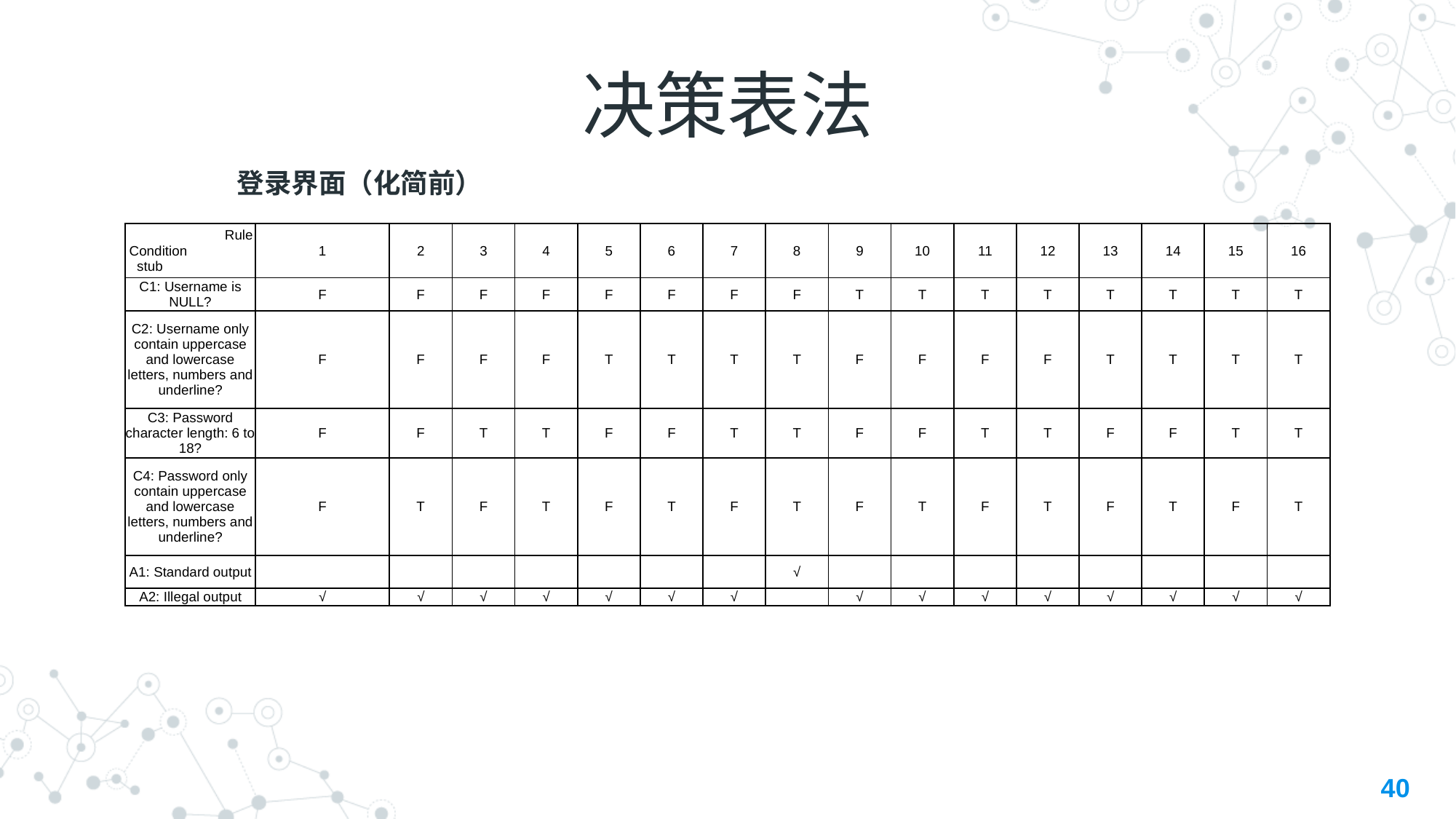

# 决策表法
登录界面（化简前）
| Rule Condition stub | 1 | 2 | 3 | 4 | 5 | 6 | 7 | 8 | 9 | 10 | 11 | 12 | 13 | 14 | 15 | 16 |
| --- | --- | --- | --- | --- | --- | --- | --- | --- | --- | --- | --- | --- | --- | --- | --- | --- |
| C1: Username is NULL? | F | F | F | F | F | F | F | F | T | T | T | T | T | T | T | T |
| C2: Username only contain uppercase and lowercase letters, numbers and underline? | F | F | F | F | T | T | T | T | F | F | F | F | T | T | T | T |
| C3: Password character length: 6 to 18? | F | F | T | T | F | F | T | T | F | F | T | T | F | F | T | T |
| C4: Password only contain uppercase and lowercase letters, numbers and underline? | F | T | F | T | F | T | F | T | F | T | F | T | F | T | F | T |
| A1: Standard output |  |  |  |  |  |  |  | √ |  |  |  |  |  |  |  |  |
| A2: Illegal output | √ | √ | √ | √ | √ | √ | √ |  | √ | √ | √ | √ | √ | √ | √ | √ |
40